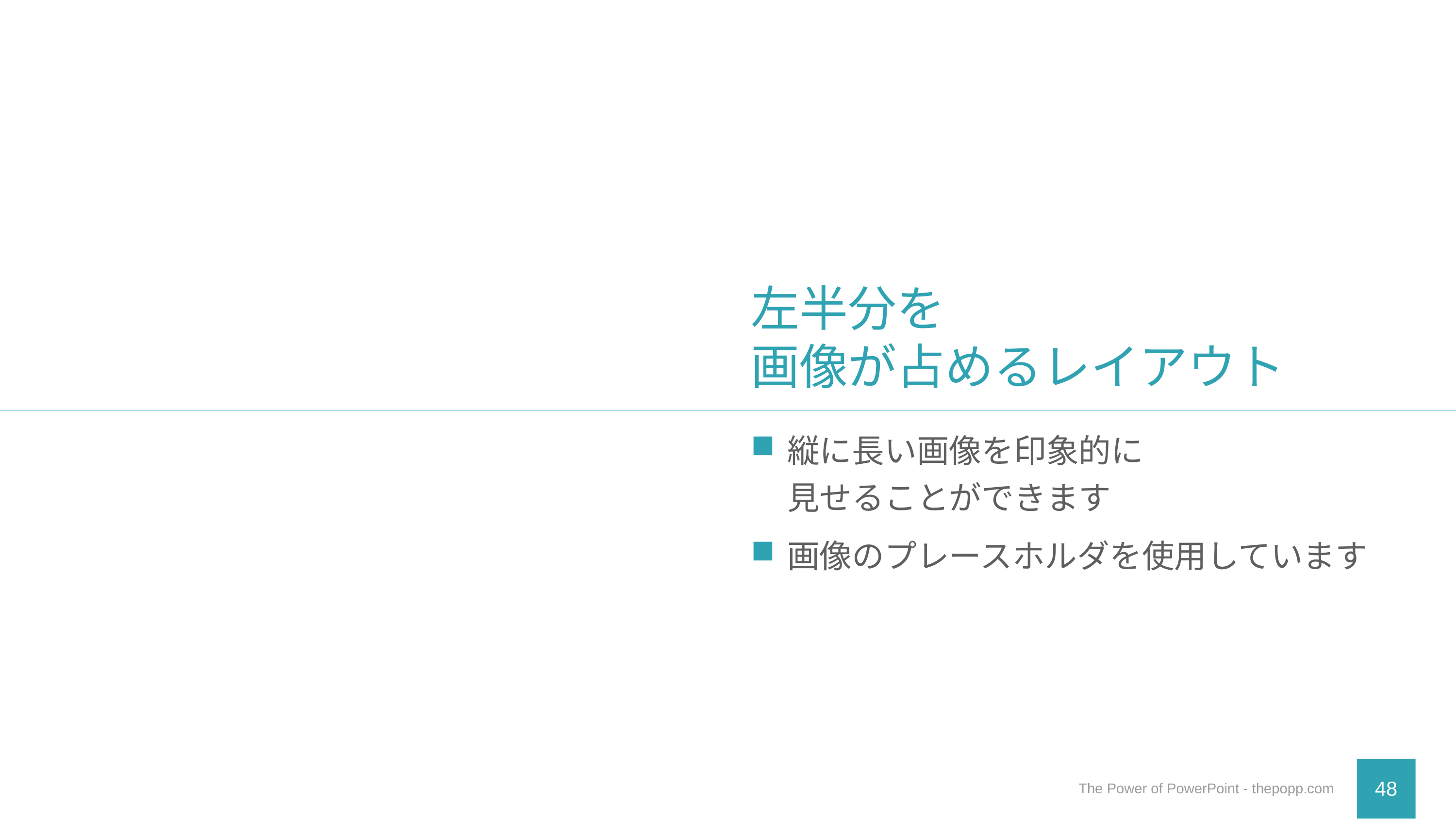

左半分を
画像が占めるレイアウト
縦に長い画像を印象的に
見せることができます
画像のプレースホルダを使用しています
The Power of PowerPoint - thepopp.com
48